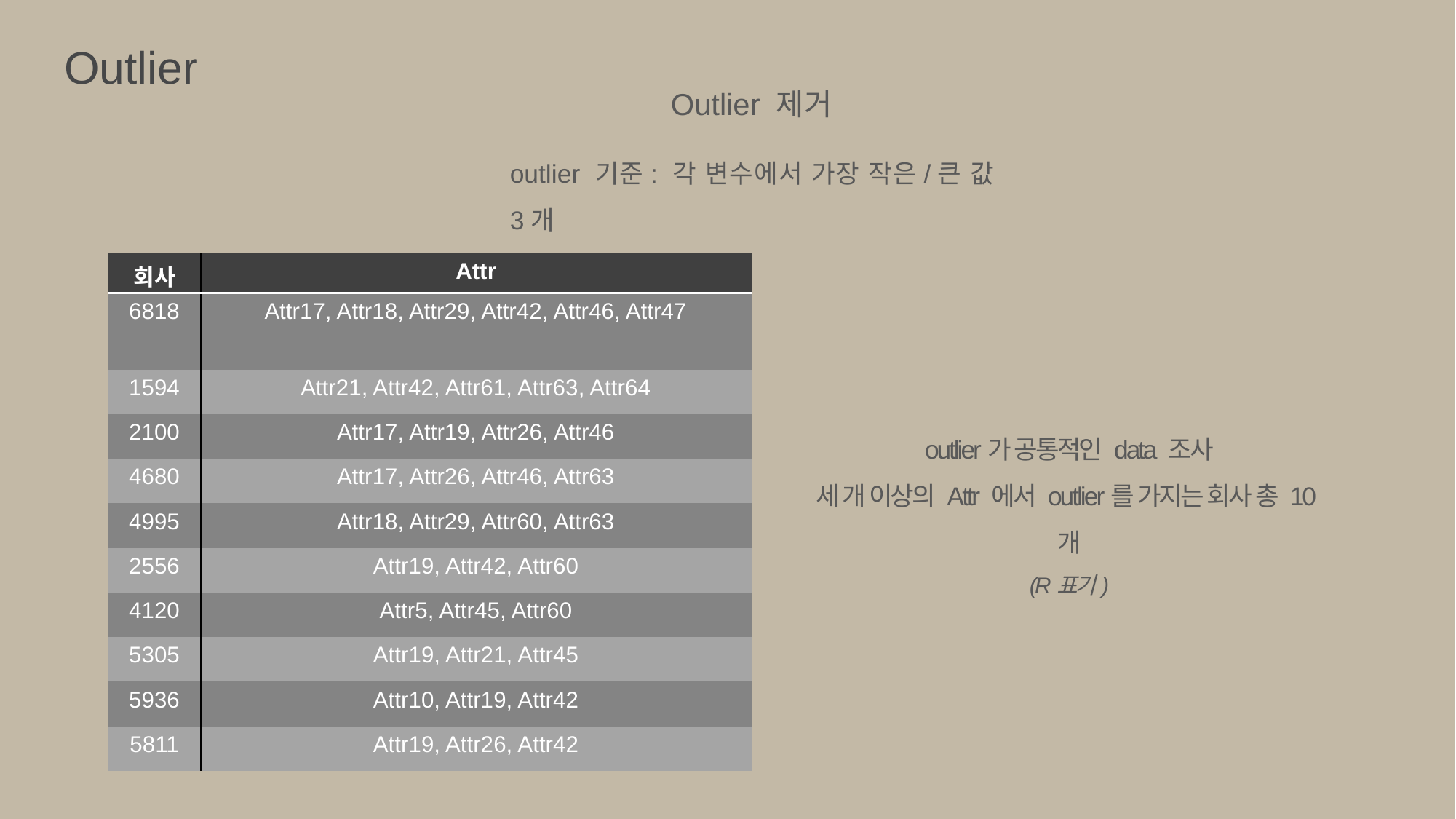

Outlier
Outlier 제거
outlier 기준: 각 변수에서 가장 작은/큰 값 3개
| 회사 | Attr |
| --- | --- |
| 6818 | Attr17, Attr18, Attr29, Attr42, Attr46, Attr47 |
| 1594 | Attr21, Attr42, Attr61, Attr63, Attr64 |
| 2100 | Attr17, Attr19, Attr26, Attr46 |
| 4680 | Attr17, Attr26, Attr46, Attr63 |
| 4995 | Attr18, Attr29, Attr60, Attr63 |
| 2556 | Attr19, Attr42, Attr60 |
| 4120 | Attr5, Attr45, Attr60 |
| 5305 | Attr19, Attr21, Attr45 |
| 5936 | Attr10, Attr19, Attr42 |
| 5811 | Attr19, Attr26, Attr42 |
outlier가 공통적인 data 조사
세 개 이상의 Attr 에서 outlier를 가지는 회사 총 10개
(R표기)